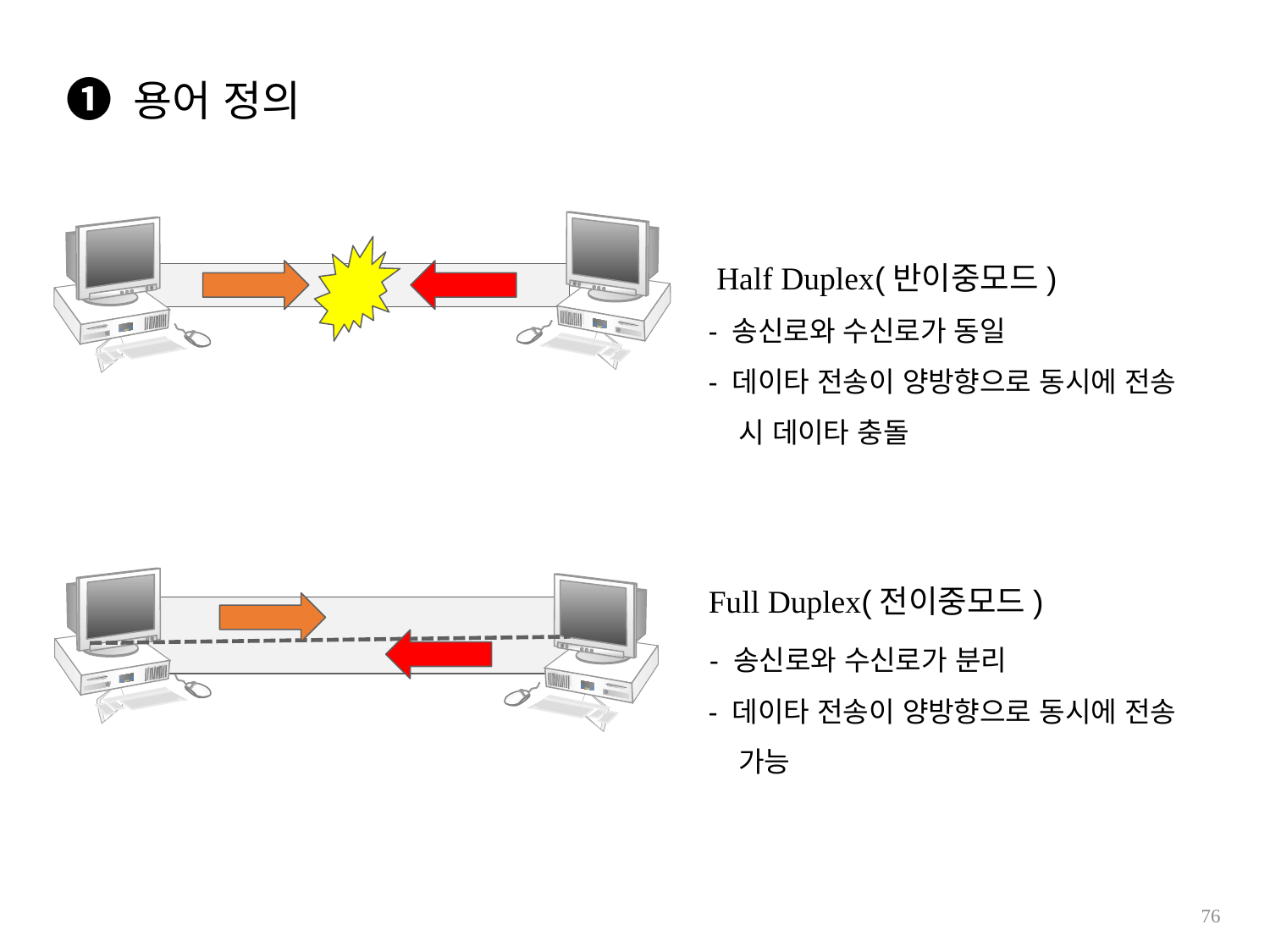

❶ 용어 정의

  Half Duplex(반이중모드)
 - 송신로와 수신로가 동일
 - 데이타 전송이 양방향으로 동시에 전송
    시 데이타 충돌

 Full Duplex(전이중모드)
 - 송신로와 수신로가 분리
 - 데이타 전송이 양방향으로 동시에 전송
    가능

76